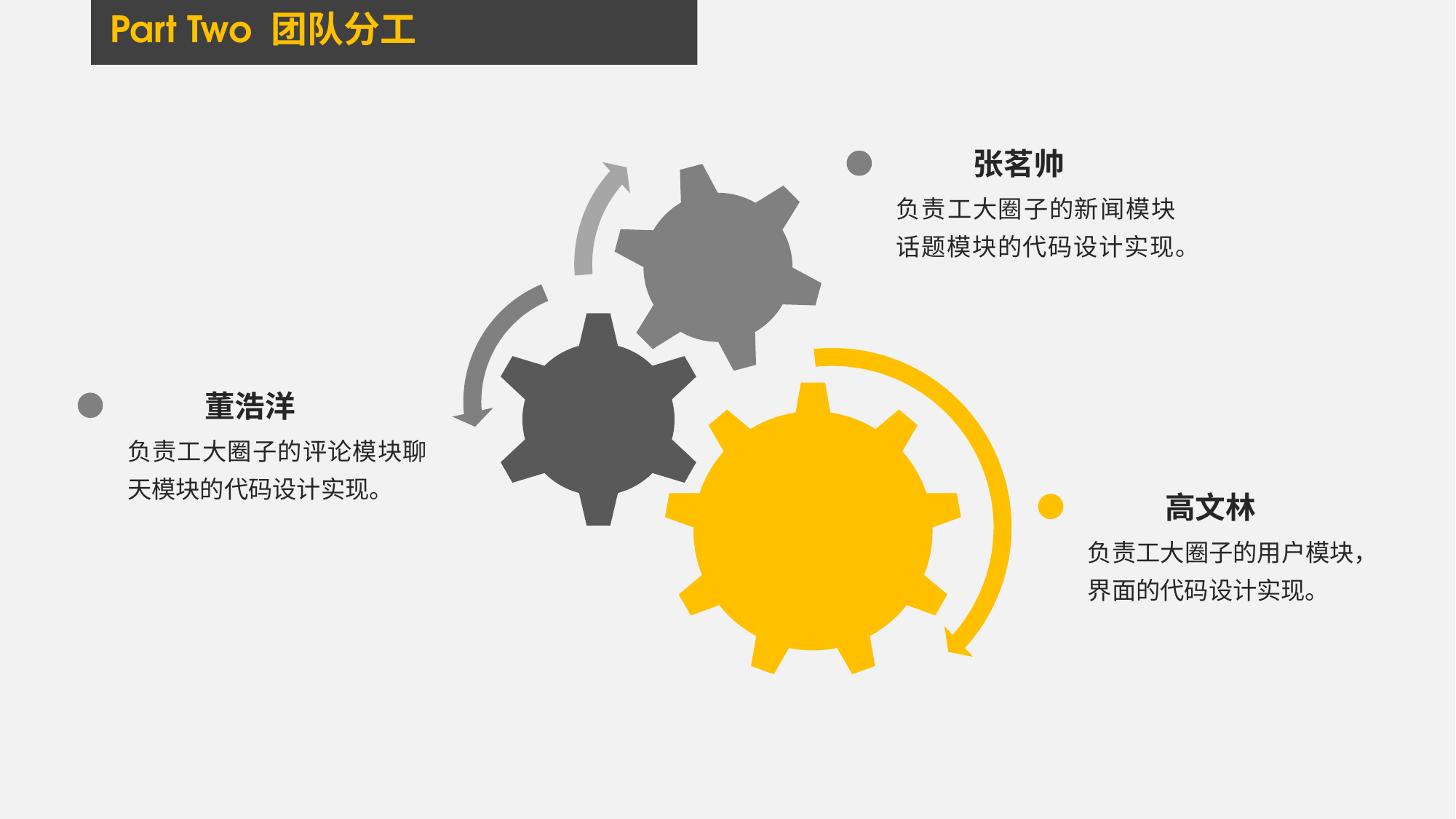

Part Two 团队分工

张茗帅

负责工大圈子的新闻模块话题模块的代码设计实现。

董浩洋

负责工大圈子的评论模块聊天模块的代码设计实现。
高文林

负责工大圈子的用户模块，界面的代码设计实现。